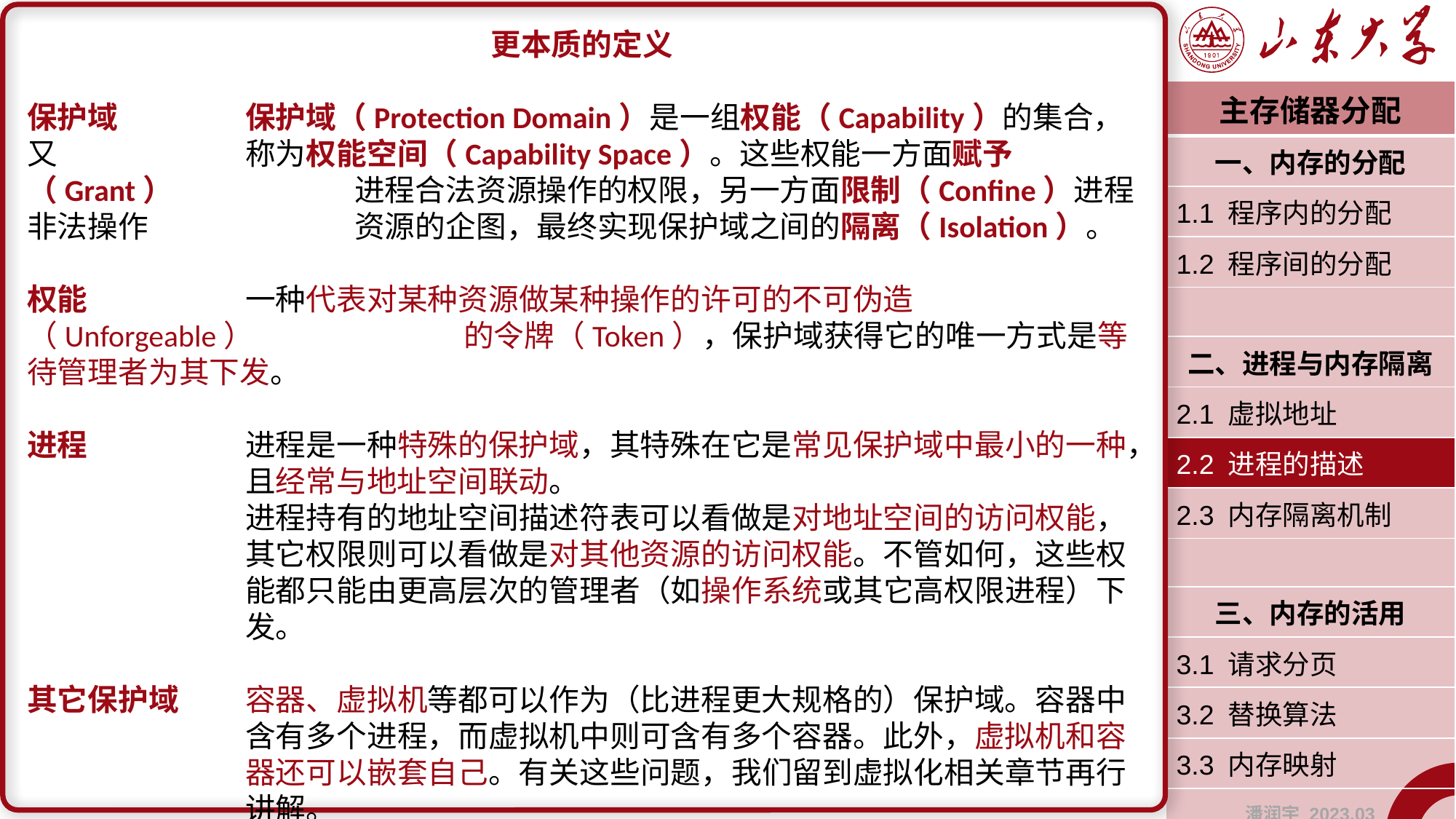

更本质的定义

保护域		保护域（Protection Domain）是一组权能（Capability）的集合，又		称为权能空间（Capability Space）。这些权能一方面赋予（Grant）		进程合法资源操作的权限，另一方面限制（Confine）进程非法操作		资源的企图，最终实现保护域之间的隔离（Isolation）。

权能		一种代表对某种资源做某种操作的许可的不可伪造（Unforgeable）		的令牌（Token），保护域获得它的唯一方式是等待管理者为其下发。

进程		进程是一种特殊的保护域，其特殊在它是常见保护域中最小的一种，		且经常与地址空间联动。
		进程持有的地址空间描述符表可以看做是对地址空间的访问权能，		其它权限则可以看做是对其他资源的访问权能。不管如何，这些权		能都只能由更高层次的管理者（如操作系统或其它高权限进程）下		发。

其它保护域	容器、虚拟机等都可以作为（比进程更大规格的）保护域。容器中		含有多个进程，而虚拟机中则可含有多个容器。此外，虚拟机和容		器还可以嵌套自己。有关这些问题，我们留到虚拟化相关章节再行		讲解。

| 主存储器分配 |
| --- |
| 一、内存的分配 |
| 1.1 程序内的分配 |
| 1.2 程序间的分配 |
|  |
| 二、进程与内存隔离 |
| 2.1 虚拟地址 |
| 2.2 进程的描述 |
| 2.3 内存隔离机制 |
|  |
| 三、内存的活用 |
| 3.1 请求分页 |
| 3.2 替换算法 |
| 3.3 内存映射 |
| 潘润宇 2023.03 |